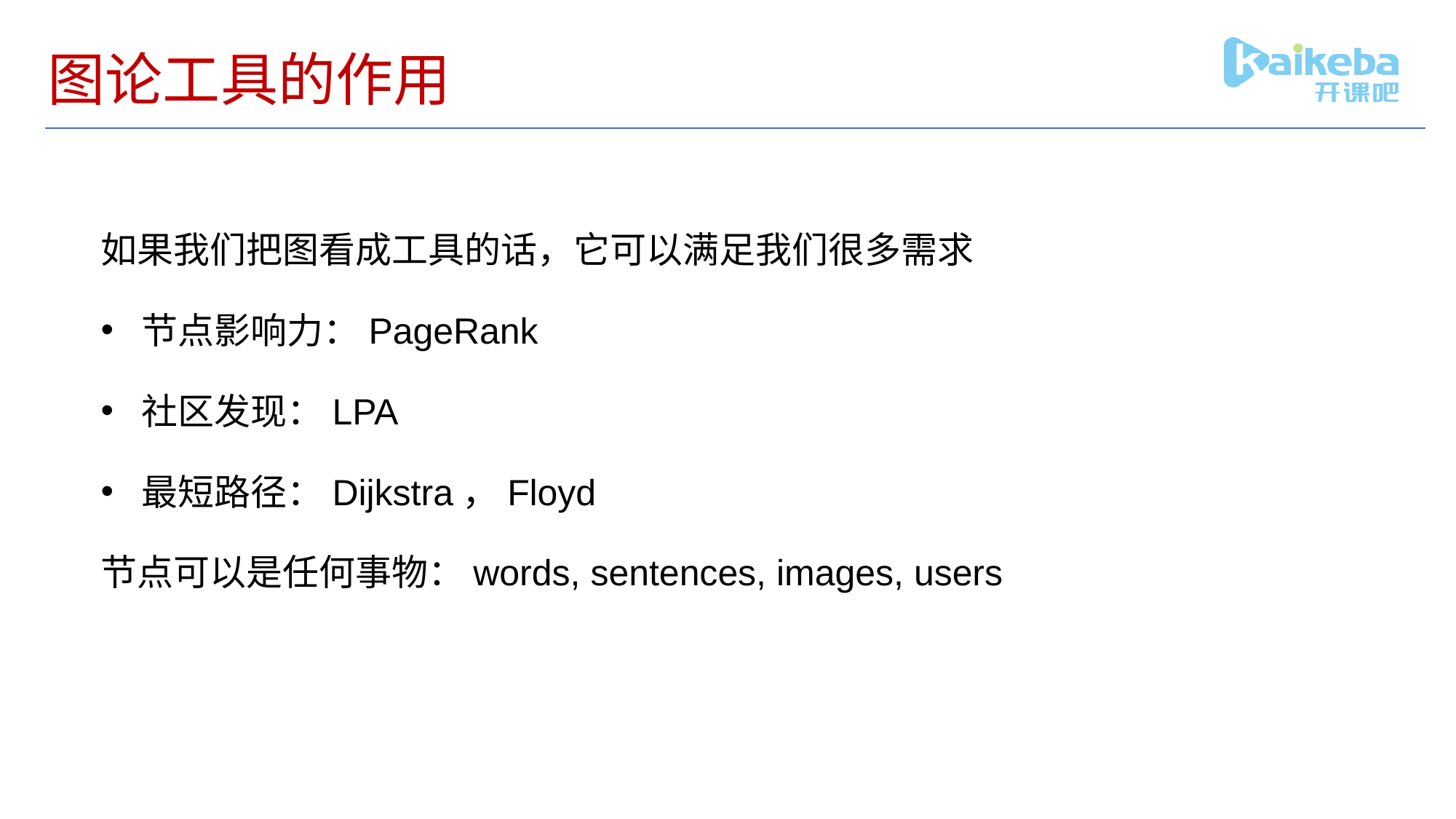

# 图论工具的作用
如果我们把图看成工具的话，它可以满足我们很多需求
节点影响力：PageRank
社区发现：LPA
最短路径：Dijkstra，Floyd
节点可以是任何事物：words, sentences, images, users